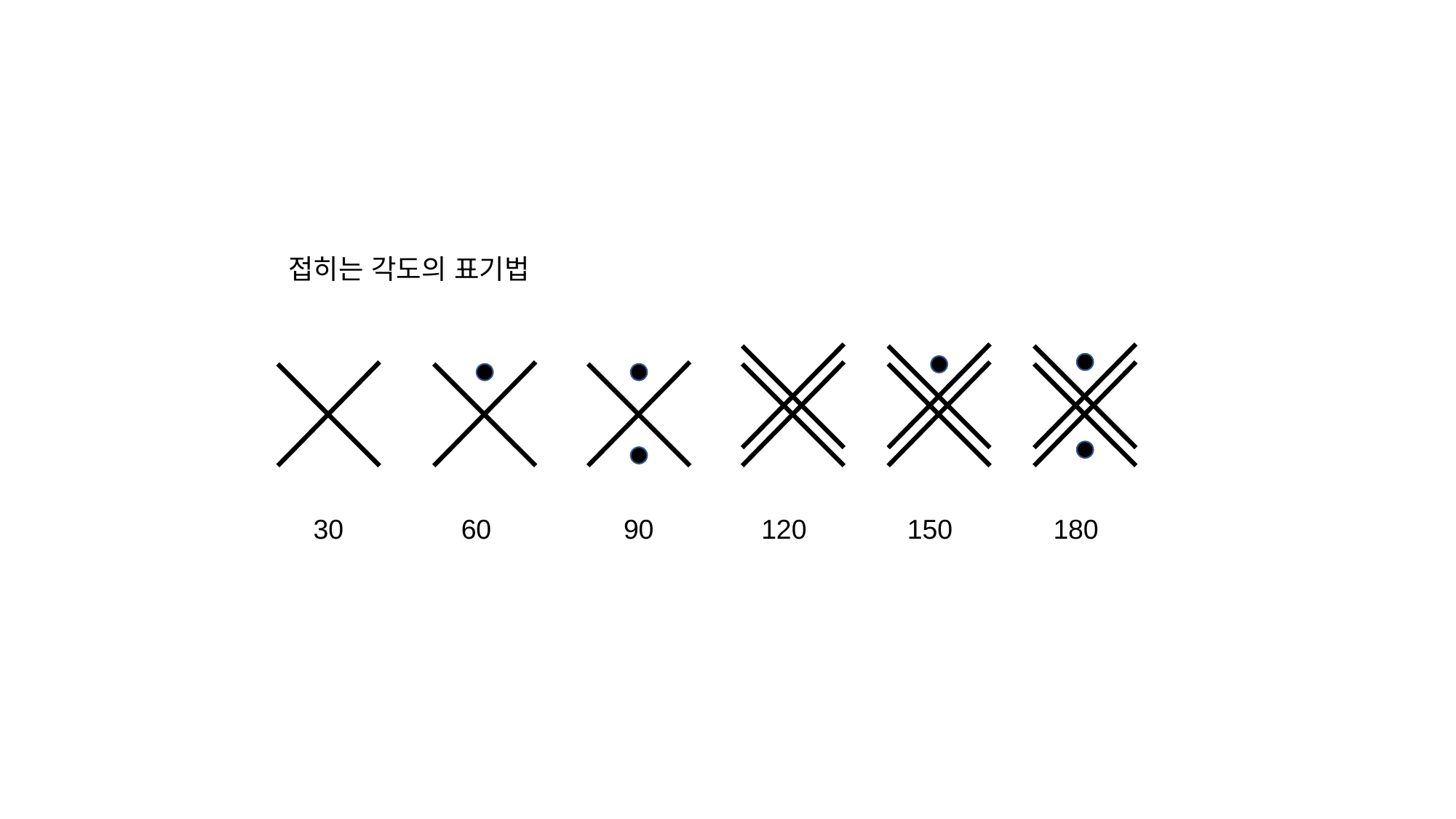

접히는 각도의 표기법

30
60
90
120
150
180